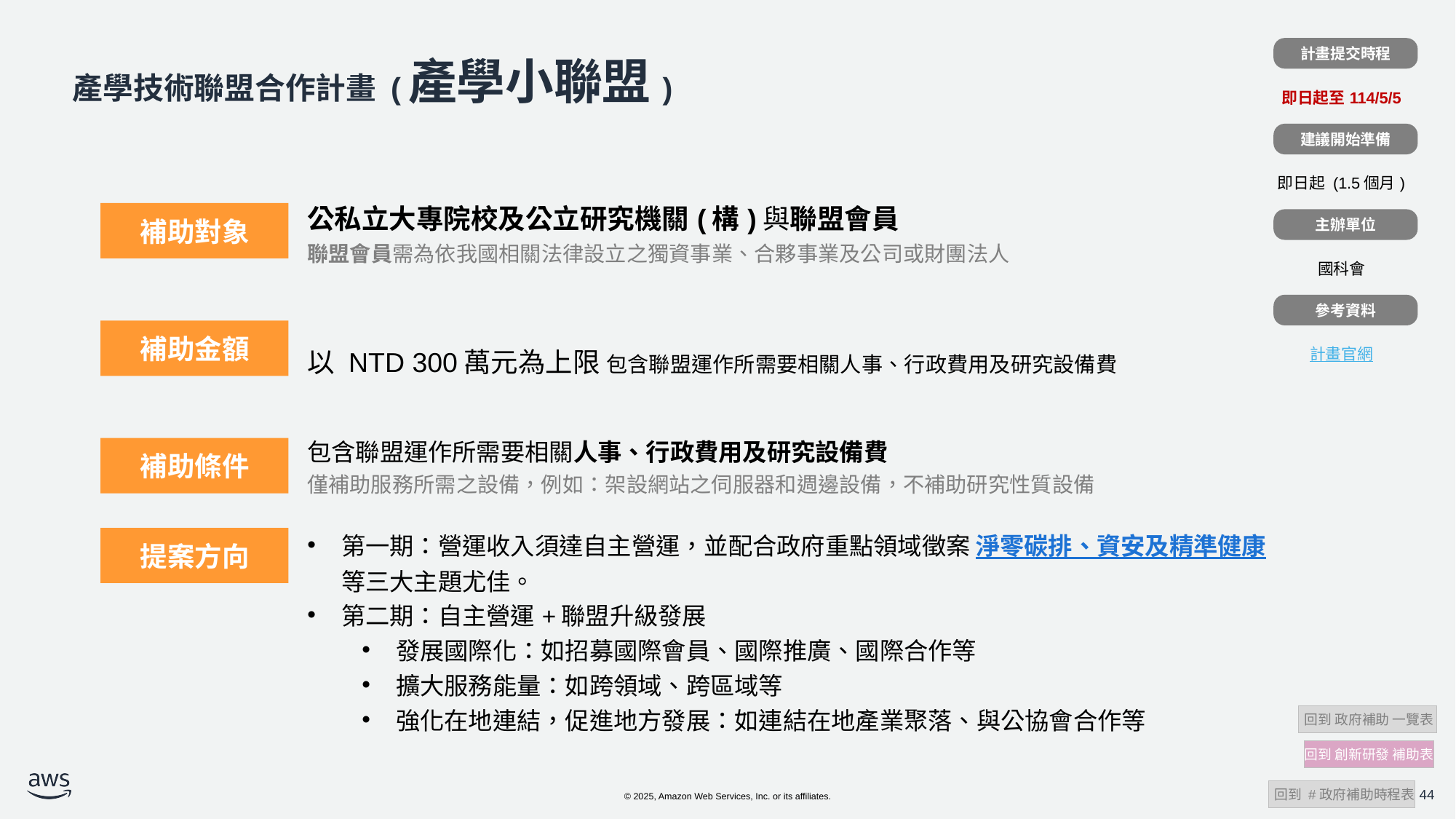

計畫提交時程
|  |
| --- |
| 即日起至114/5/5 |
|  |
| 即日起 (1.5個月) |
|  |
| 國科會 |
|  |
| 計畫官網 |
# 產學技術聯盟合作計畫 (產學小聯盟)
建議開始準備
|  | 公私立大專院校及公立研究機關(構)與聯盟會員 聯盟會員需為依我國相關法律設立之獨資事業、合夥事業及公司或財團法人 |
| --- | --- |
|  | 以 NTD 300萬元為上限 包含聯盟運作所需要相關人事、行政費用及研究設備費 |
|  | 包含聯盟運作所需要相關人事、行政費用及研究設備費 僅補助服務所需之設備，例如：架設網站之伺服器和週邊設備，不補助研究性質設備 |
|  | 第一期：營運收入須達自主營運，並配合政府重點領域徵案 淨零碳排、資安及精準健康等三大主題尤佳。 第二期：自主營運+聯盟升級發展 發展國際化：如招募國際會員、國際推廣、國際合作等 擴大服務能量：如跨領域、跨區域等 強化在地連結，促進地方發展：如連結在地產業聚落、與公協會合作等 |
補助對象
主辦單位
參考資料
補助金額
補助條件
提案方向
 回到 政府補助 一覽表
回到 創新研發 補助表
 回到 #政府補助時程表
44